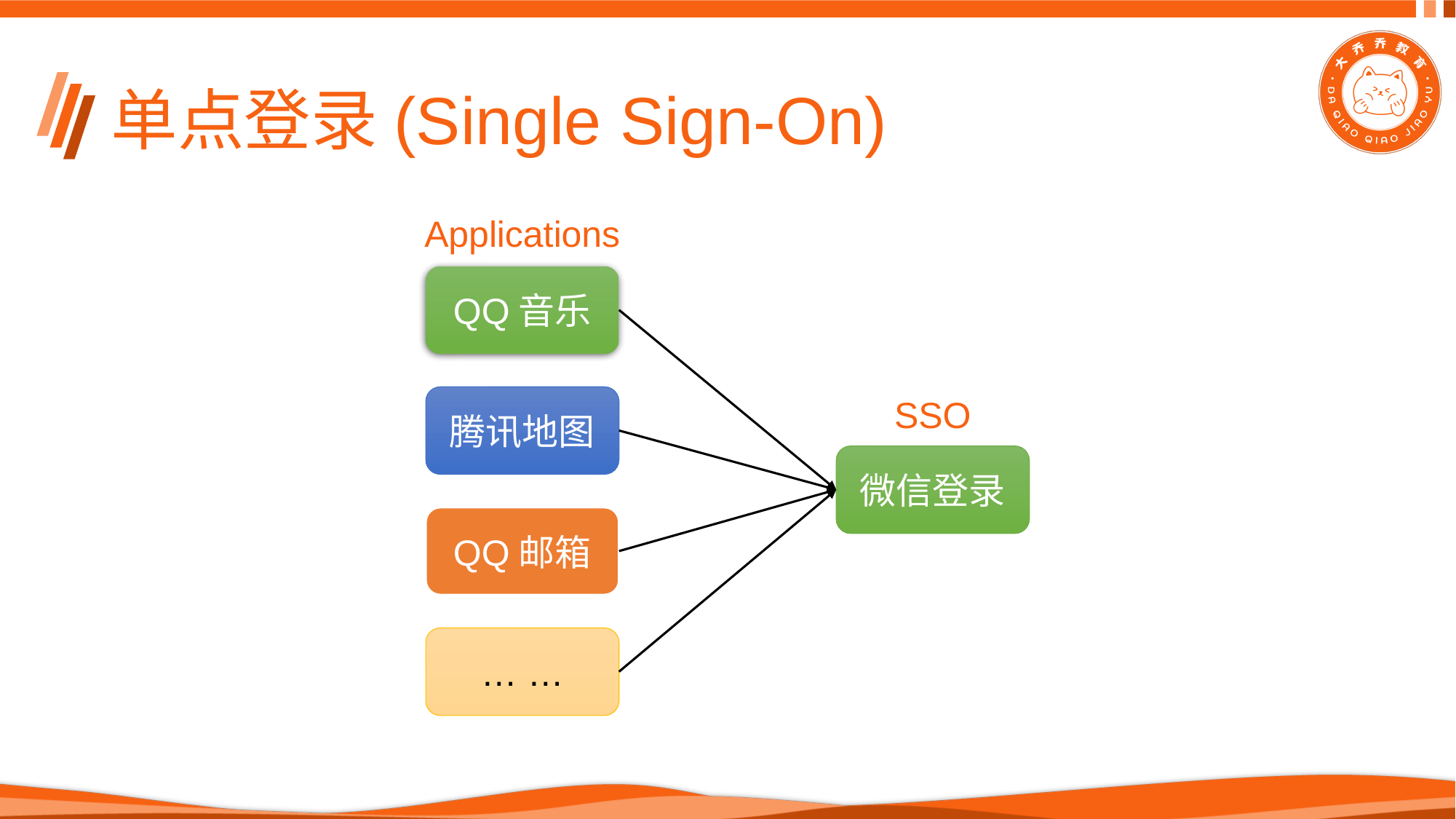

# 单点登录(Single Sign-On)
Applications
QQ音乐
腾讯地图
微信登录
QQ邮箱
… …
SSO